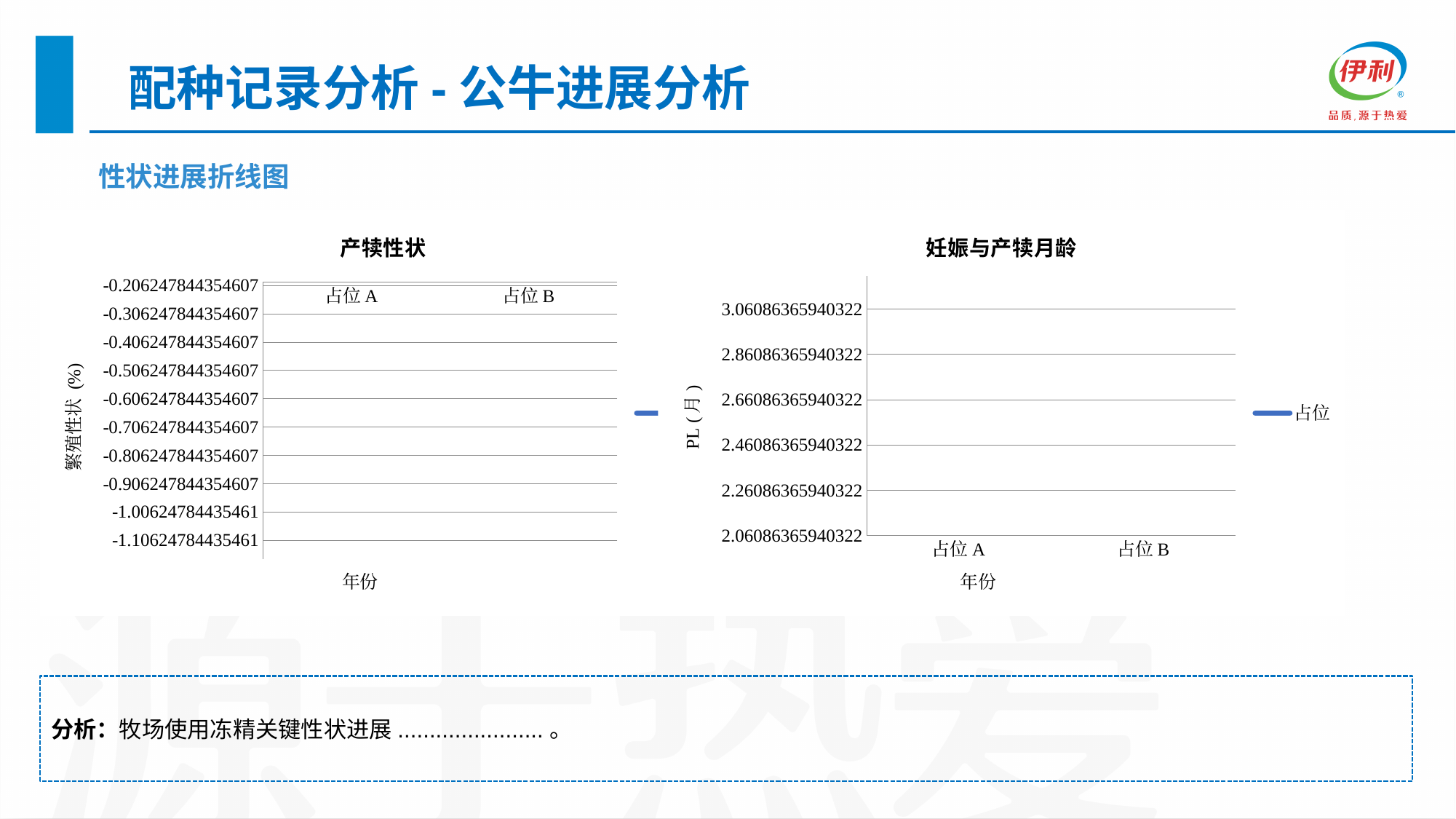

配种记录分析-公牛进展分析
| 性状进展折线图 |
| --- |

### Chart: 产犊性状

| Category | 占位 |
|---|---|
| 占位A | 1.0 |
| 占位B | 1.0 |

### Chart: 妊娠与产犊月龄

| Category | 占位 |
|---|---|
| 占位A | 1.0 |
| 占位B | 1.0 |
分析：牧场使用冻精关键性状进展.......................。